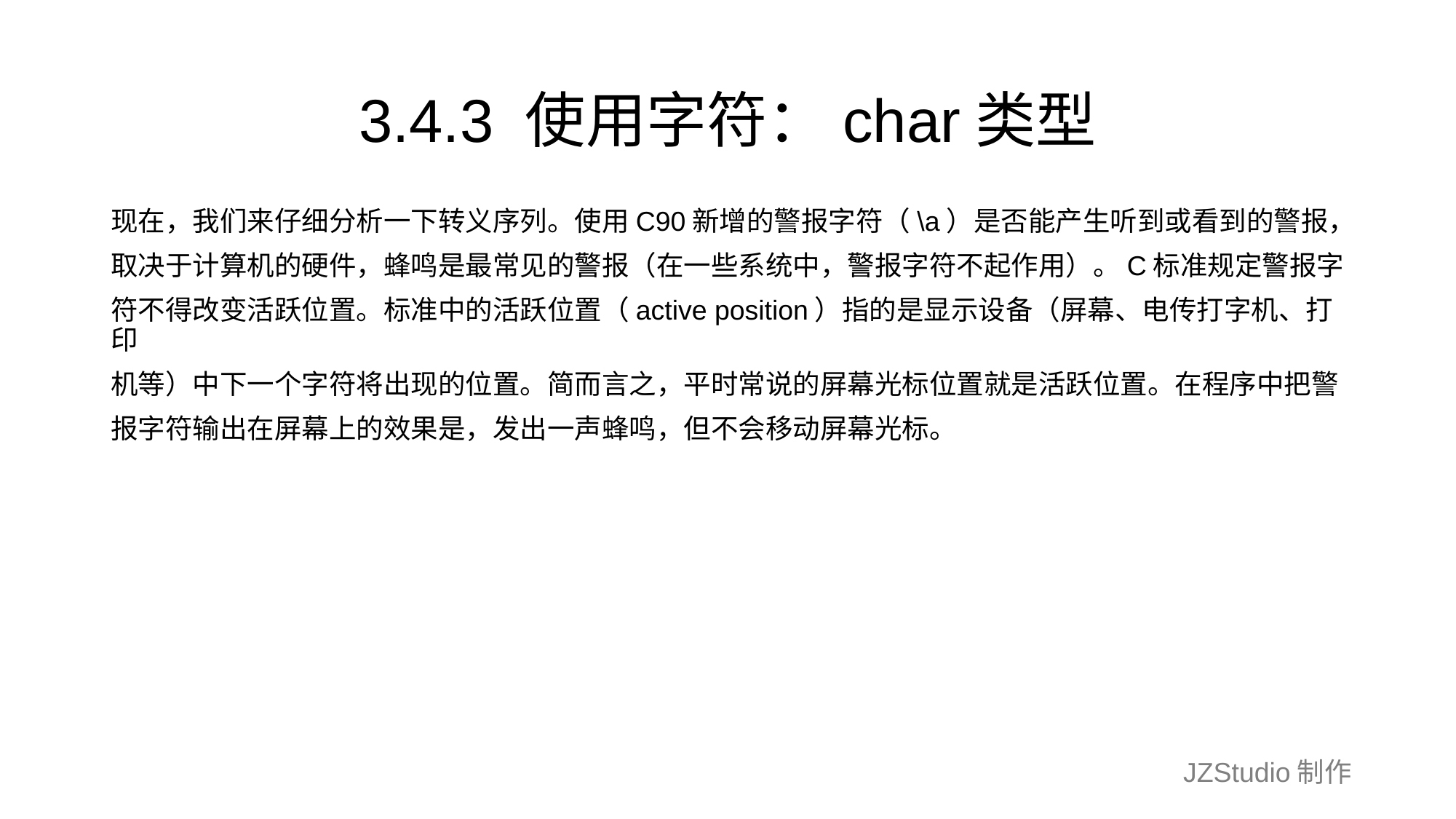

# 3.4.3 使用字符：char类型
现在，我们来仔细分析一下转义序列。使用C90新增的警报字符（\a）是否能产生听到或看到的警报，
取决于计算机的硬件，蜂鸣是最常见的警报（在一些系统中，警报字符不起作用）。C标准规定警报字
符不得改变活跃位置。标准中的活跃位置（active position）指的是显示设备（屏幕、电传打字机、打印
机等）中下一个字符将出现的位置。简而言之，平时常说的屏幕光标位置就是活跃位置。在程序中把警
报字符输出在屏幕上的效果是，发出一声蜂鸣，但不会移动屏幕光标。